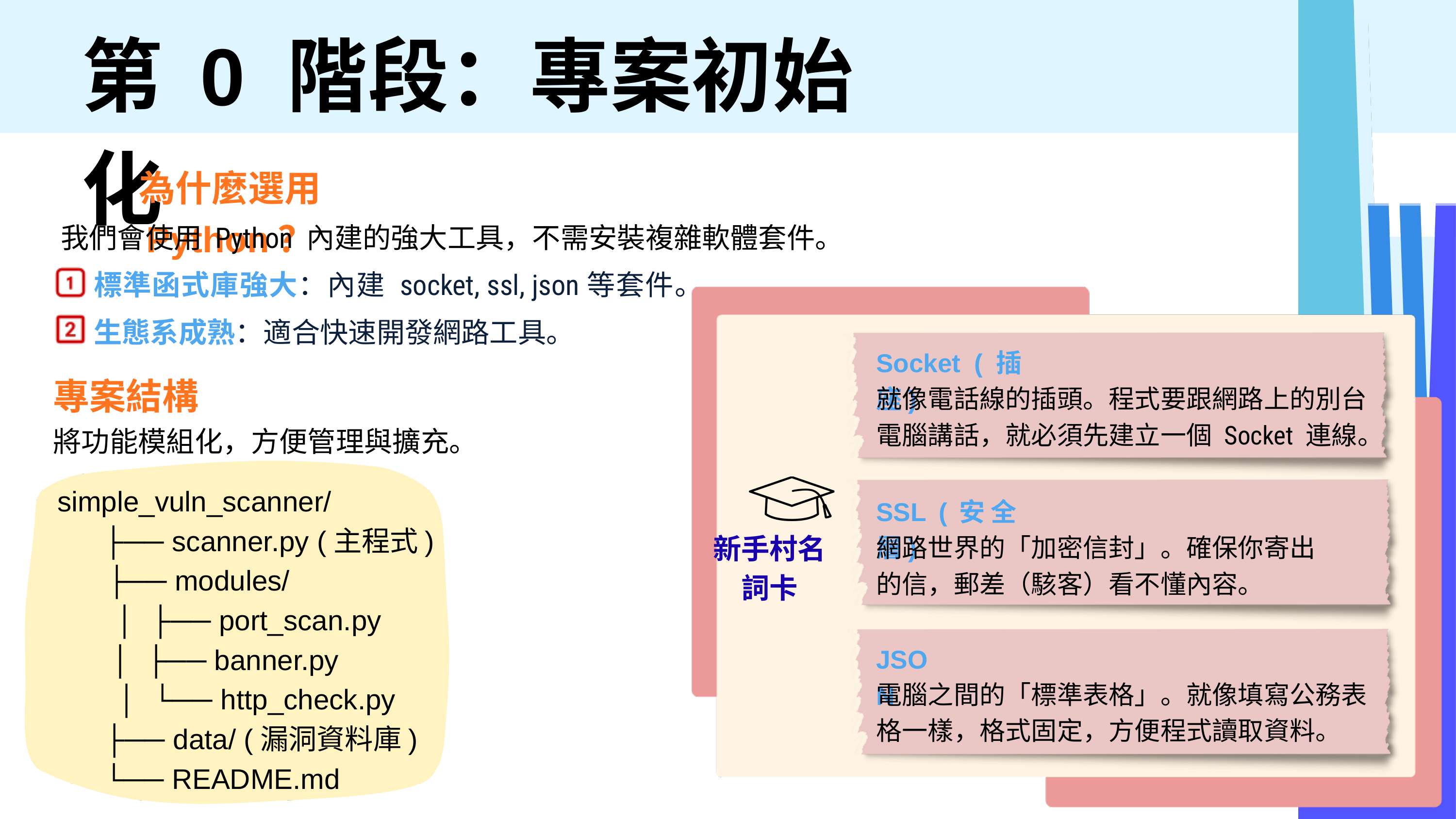

第 0 階段：專案初始化
為什麼選用 Python？
我們會使用 Python 內建的強大工具，不需安裝複雜軟體套件。
標準函式庫強大：內建 socket, ssl, json等套件。

生態系成熟：適合快速開發網路工具。

Socket (插座)
專案結構
就像電話線的插頭。程式要跟網路上的別台電腦講話，就必須先建立一個 Socket 連線。
將功能模組化，方便管理與擴充。

simple_vuln_scanner/
                   ├── scanner.py (主程式)
 ├── modules/
              │  ├── port_scan.py
        │  ├── banner.py
                │  └── http_check.py
                 ├── data/ (漏洞資料庫)
       └── README.md
SSL (安全層)
新手村名詞卡
網路世界的「加密信封」。確保你寄出的信，郵差（駭客）看不懂內容。

JSON
電腦之間的「標準表格」。就像填寫公務表格一樣，格式固定，方便程式讀取資料。